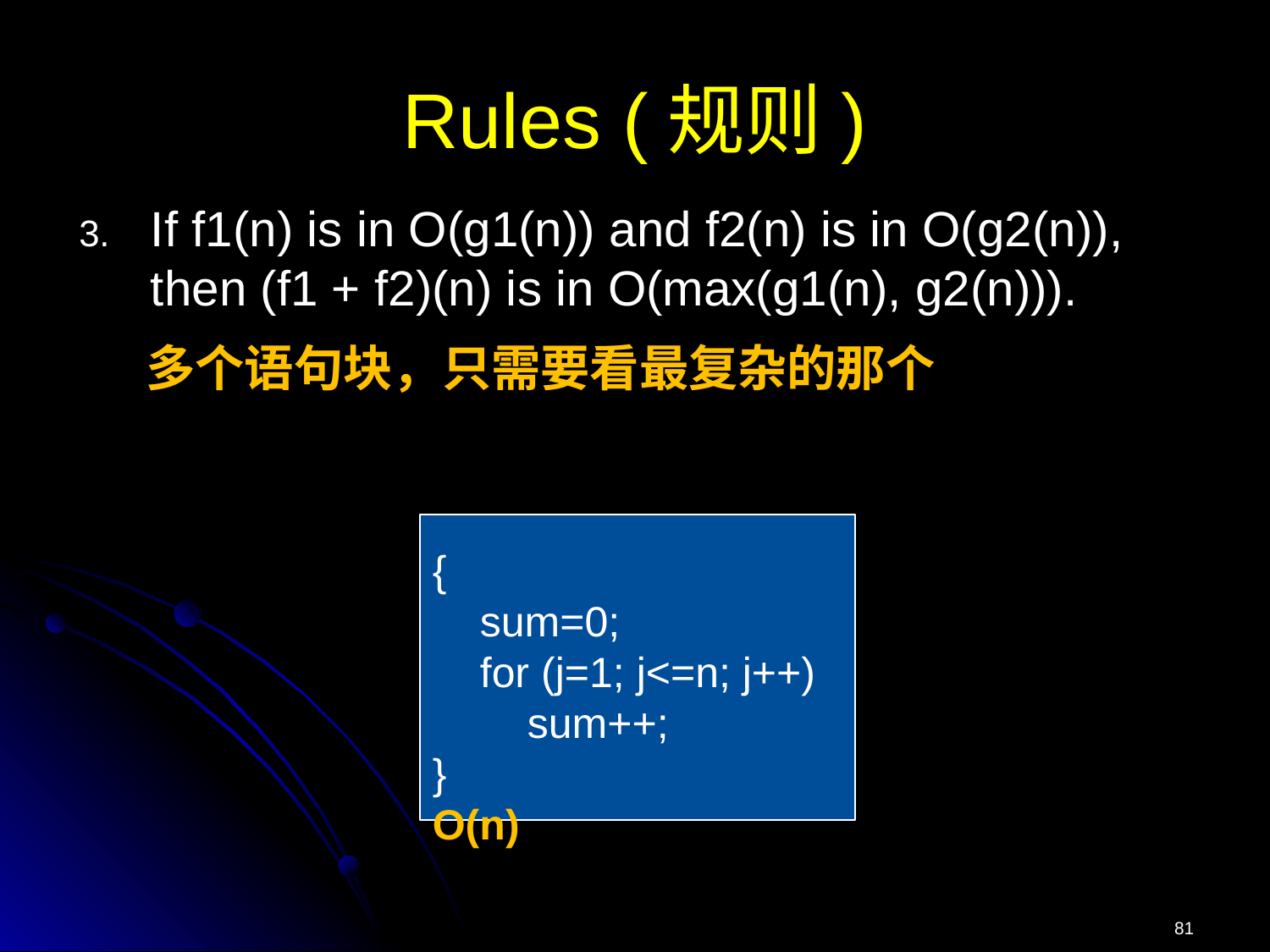

# Rules (规则)
If f1(n) is in O(g1(n)) and f2(n) is in O(g2(n)), then (f1 + f2)(n) is in O(max(g1(n), g2(n))).
     多个语句块，只需要看最复杂的那个

{
    sum=0;
    for (j=1; j<=n; j++)
        sum++;
}                           O(n)

81